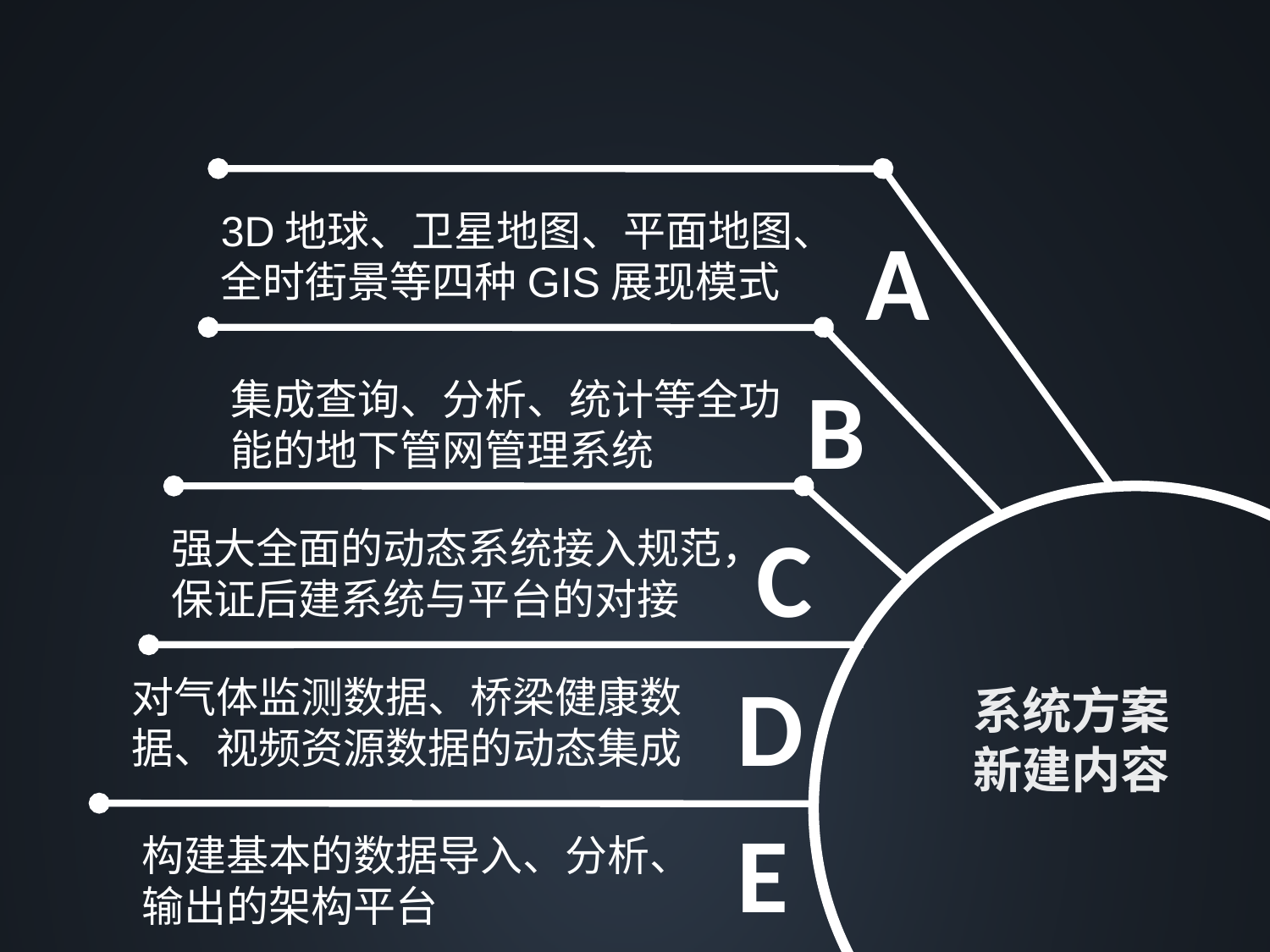

3D地球、卫星地图、平面地图、全时街景等四种GIS展现模式
A
B
集成查询、分析、统计等全功能的地下管网管理系统

C
强大全面的动态系统接入规范，保证后建系统与平台的对接

系统方案
新建内容
D
对气体监测数据、桥梁健康数据、视频资源数据的动态集成
E
构建基本的数据导入、分析、输出的架构平台